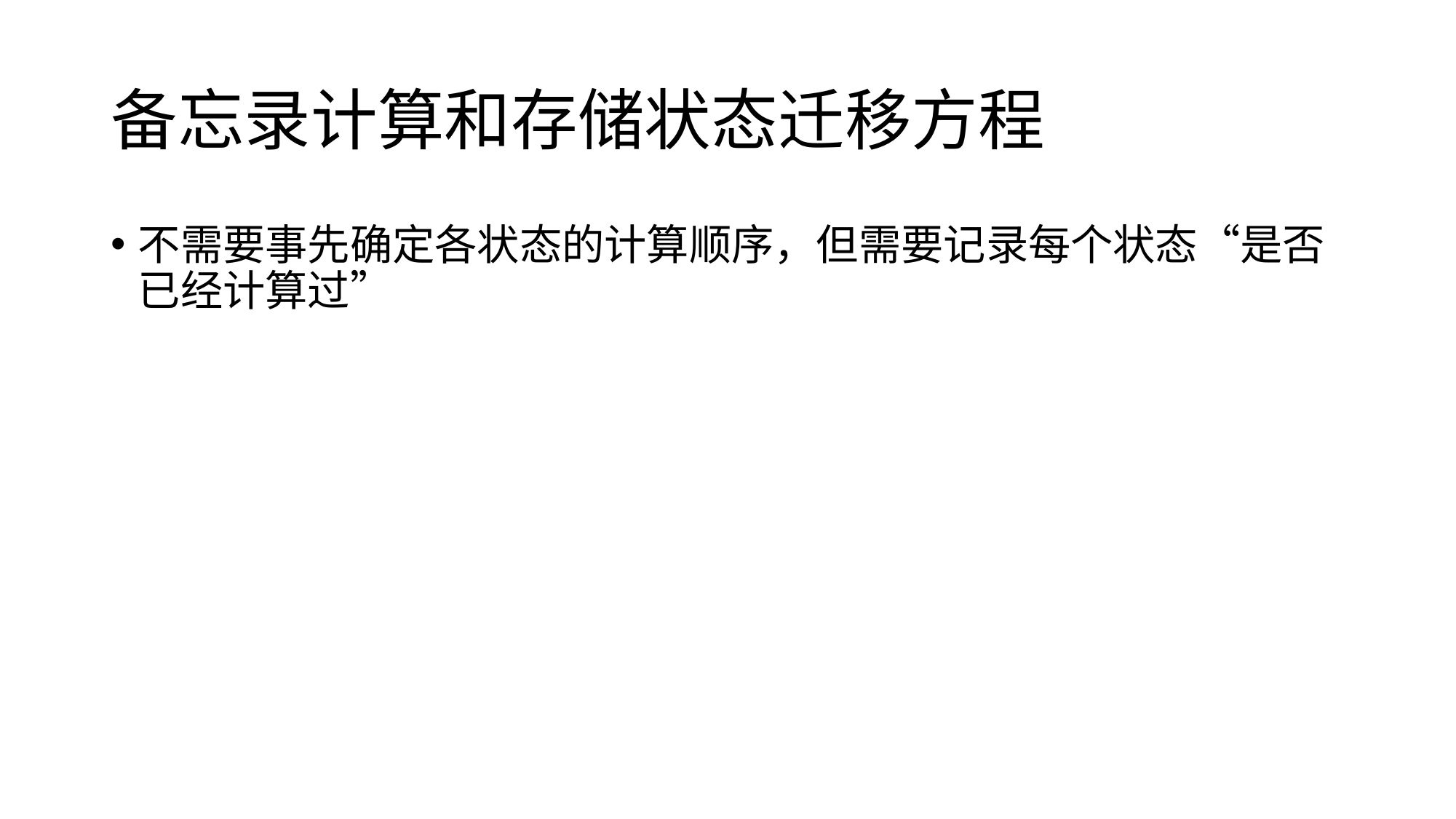

# 备忘录计算和存储状态迁移方程
不需要事先确定各状态的计算顺序，但需要记录每个状态“是否已经计算过”